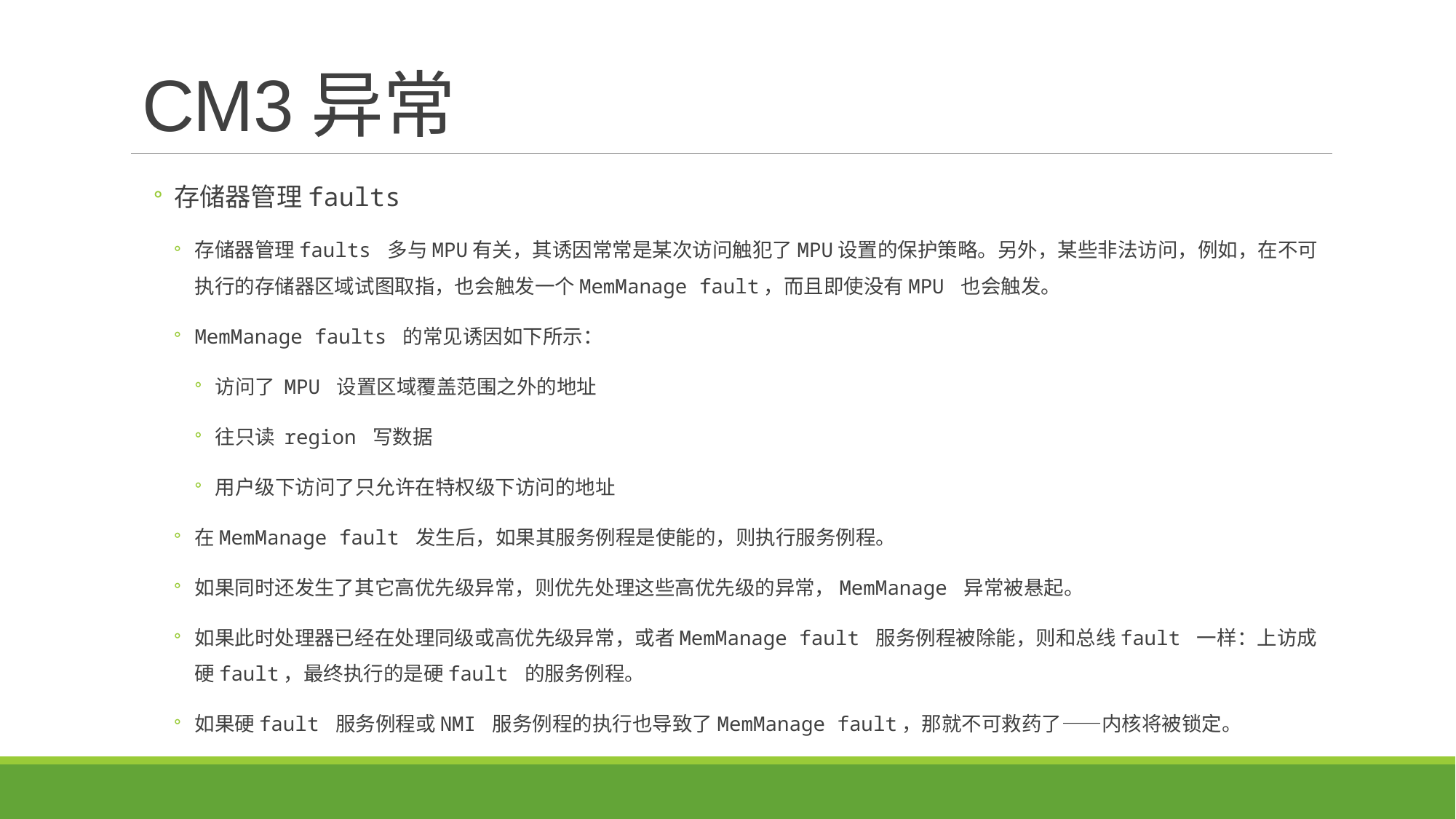

# CM3异常
存储器管理faults
存储器管理faults 多与MPU有关，其诱因常常是某次访问触犯了MPU设置的保护策略。另外，某些非法访问，例如，在不可执行的存储器区域试图取指，也会触发一个MemManage fault，而且即使没有MPU 也会触发。
MemManage faults 的常见诱因如下所示：
访问了 MPU 设置区域覆盖范围之外的地址
往只读 region 写数据
用户级下访问了只允许在特权级下访问的地址
在MemManage fault 发生后，如果其服务例程是使能的，则执行服务例程。
如果同时还发生了其它高优先级异常，则优先处理这些高优先级的异常，MemManage 异常被悬起。
如果此时处理器已经在处理同级或高优先级异常，或者MemManage fault 服务例程被除能，则和总线fault 一样：上访成硬fault，最终执行的是硬fault 的服务例程。
如果硬fault 服务例程或NMI 服务例程的执行也导致了MemManage fault，那就不可救药了——内核将被锁定。